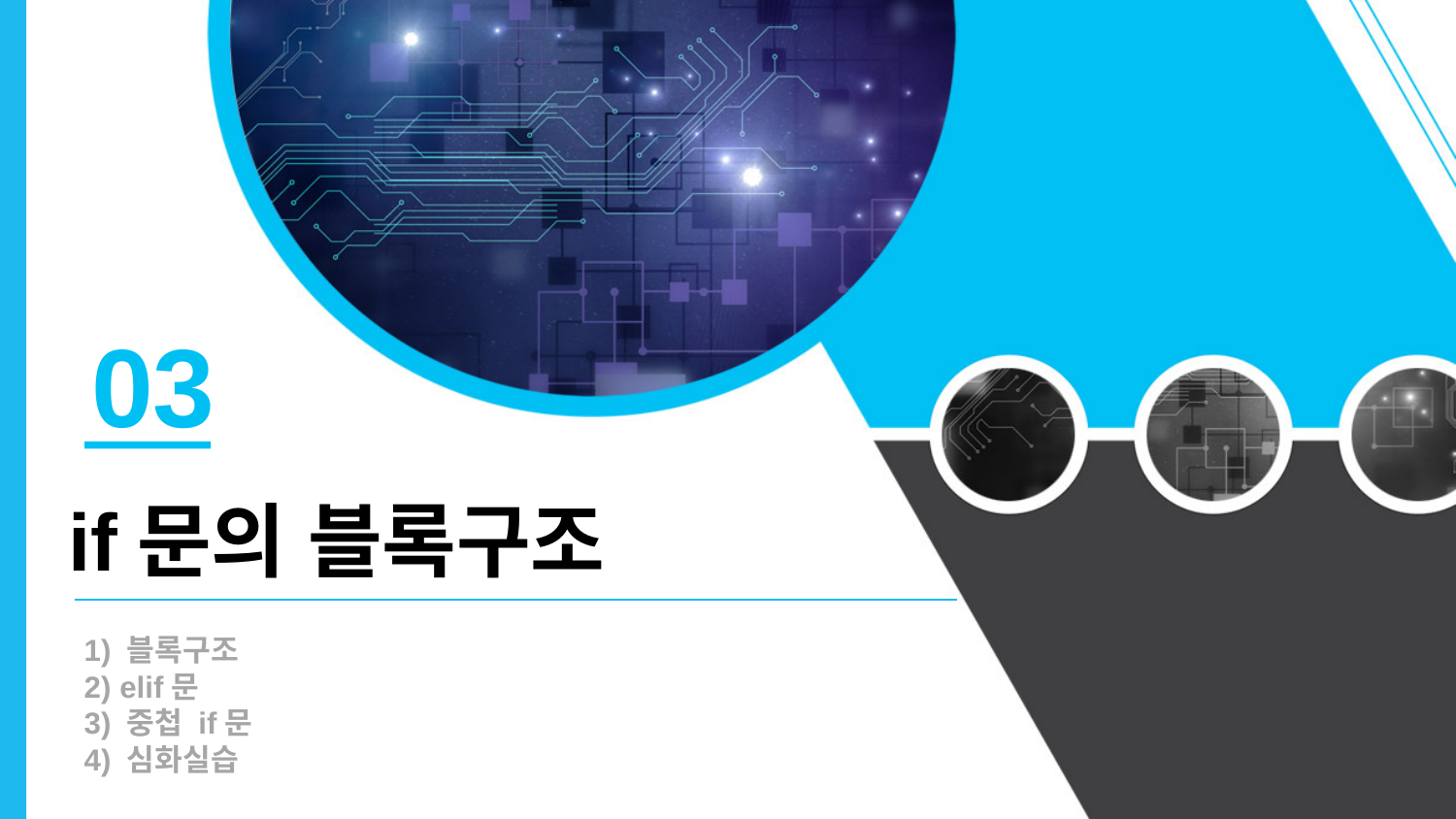

03

if문의 블록구조
1) 블록구조
2) elif문
3) 중첩 if문
4) 심화실습